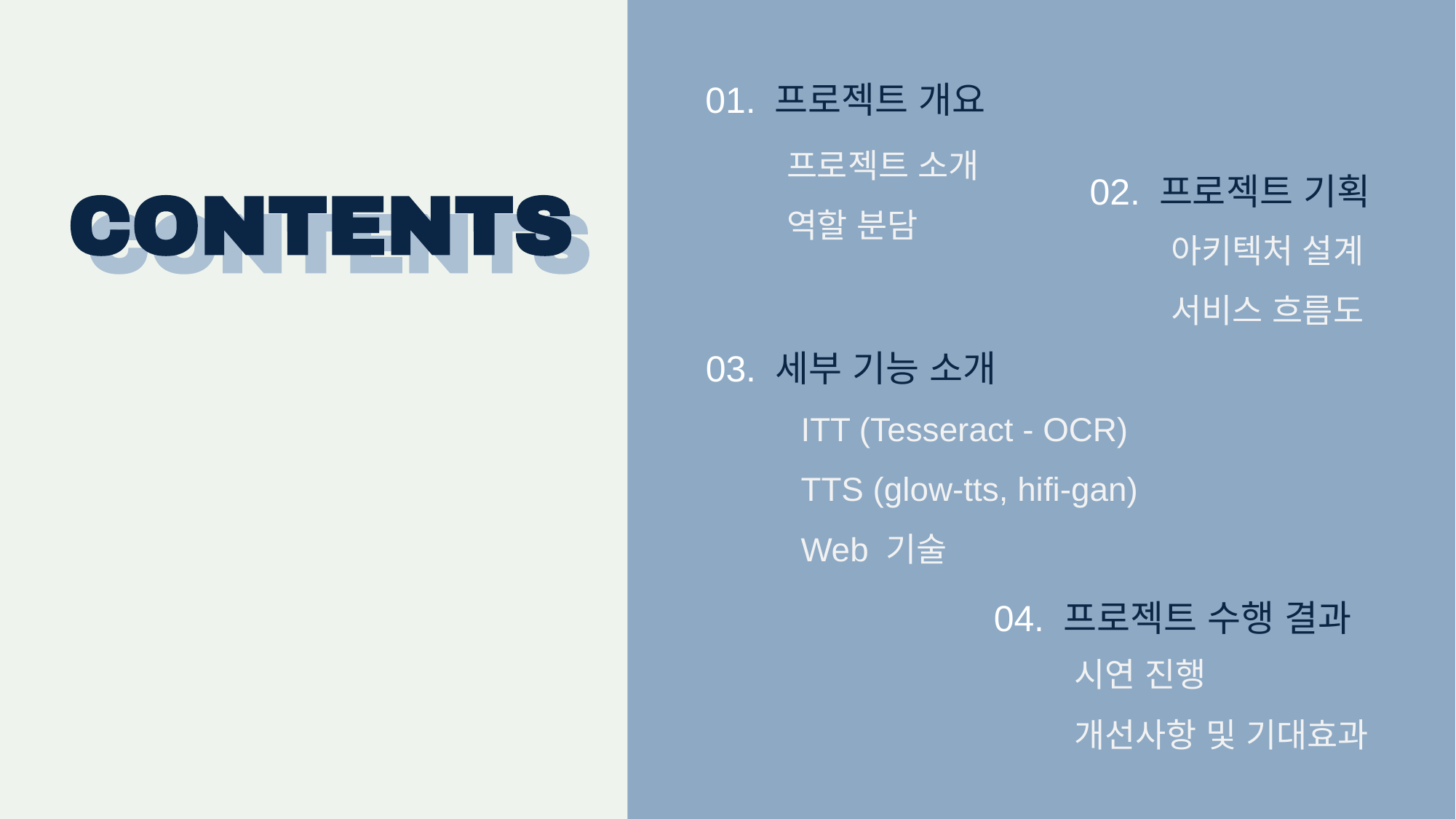

01. 프로젝트 개요
프로젝트 소개
역할 분담
02. 프로젝트 기획
아키텍처 설계
서비스 흐름도
CONTENTS
CONTENTS
03. 세부 기능 소개
ITT (Tesseract - OCR)
TTS (glow-tts, hifi-gan)
Web 기술
04. 프로젝트 수행 결과
시연 진행
개선사항 및 기대효과